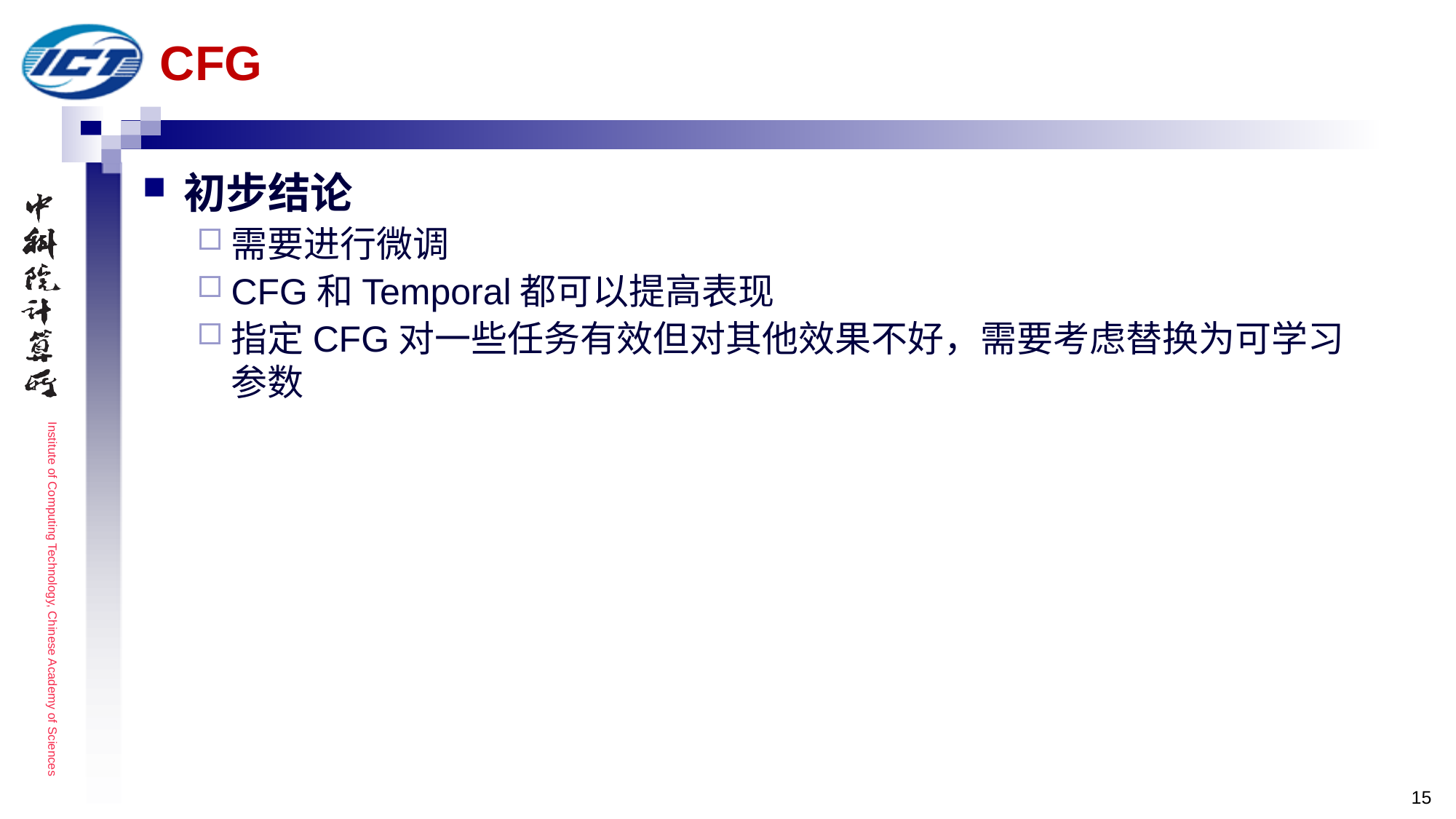

# CFG
初步结论
需要进行微调
CFG和Temporal都可以提高表现
指定CFG对一些任务有效但对其他效果不好，需要考虑替换为可学习参数

15